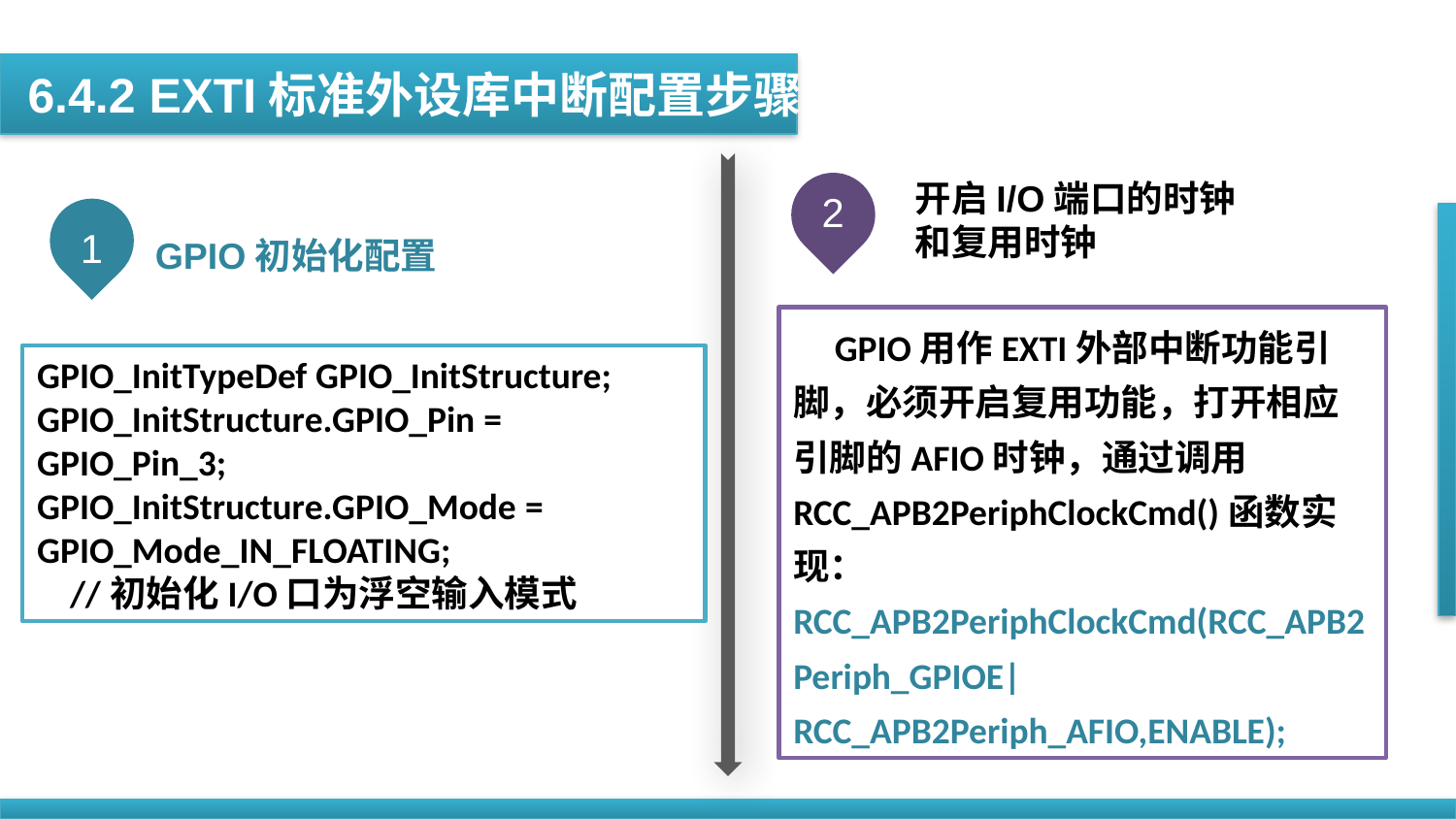

6.4.2 EXTI标准外设库中断配置步骤
开启I/O端口的时钟和复用时钟

2

1
GPIO初始化配置
     GPIO用作EXTI外部中断功能引脚，必须开启复用功能，打开相应引脚的AFIO时钟，通过调用RCC_APB2PeriphClockCmd()函数实现：
RCC_APB2PeriphClockCmd(RCC_APB2Periph_GPIOE|RCC_APB2Periph_AFIO,ENABLE);
GPIO_InitTypeDef GPIO_InitStructure;
GPIO_InitStructure.GPIO_Pin = GPIO_Pin_3;
GPIO_InitStructure.GPIO_Mode = GPIO_Mode_IN_FLOATING;
    //初始化I/O口为浮空输入模式